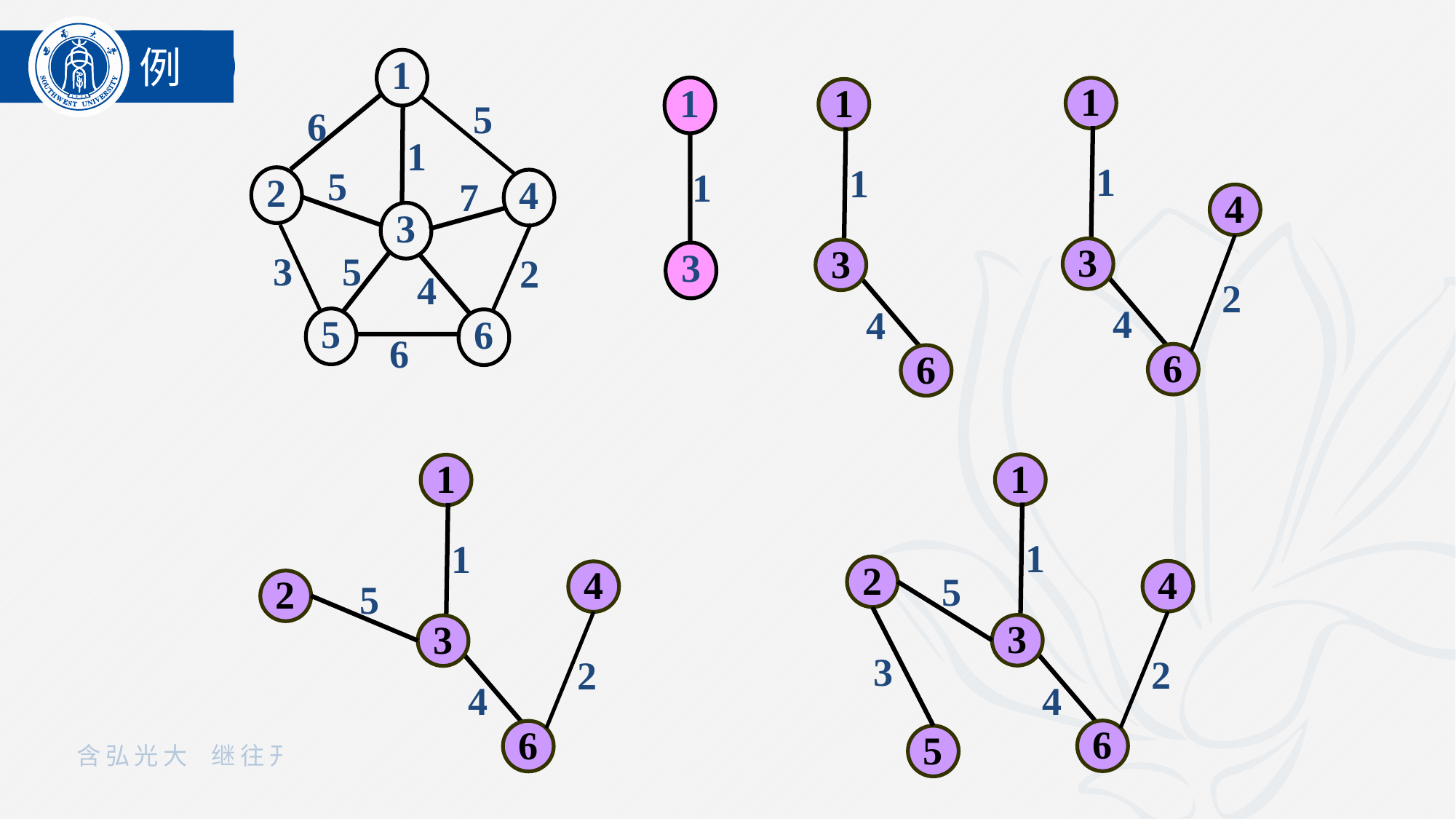

例
1

5

6
1
2
5
4
7

3

5
3

2
4
5
6

6
1

1
3
1

1
4
3

2
4
6
1

1
3

4
6
1

1
2
4
5
3
3

2
4
6
5
1

1
4
2
5
3

2
4
6